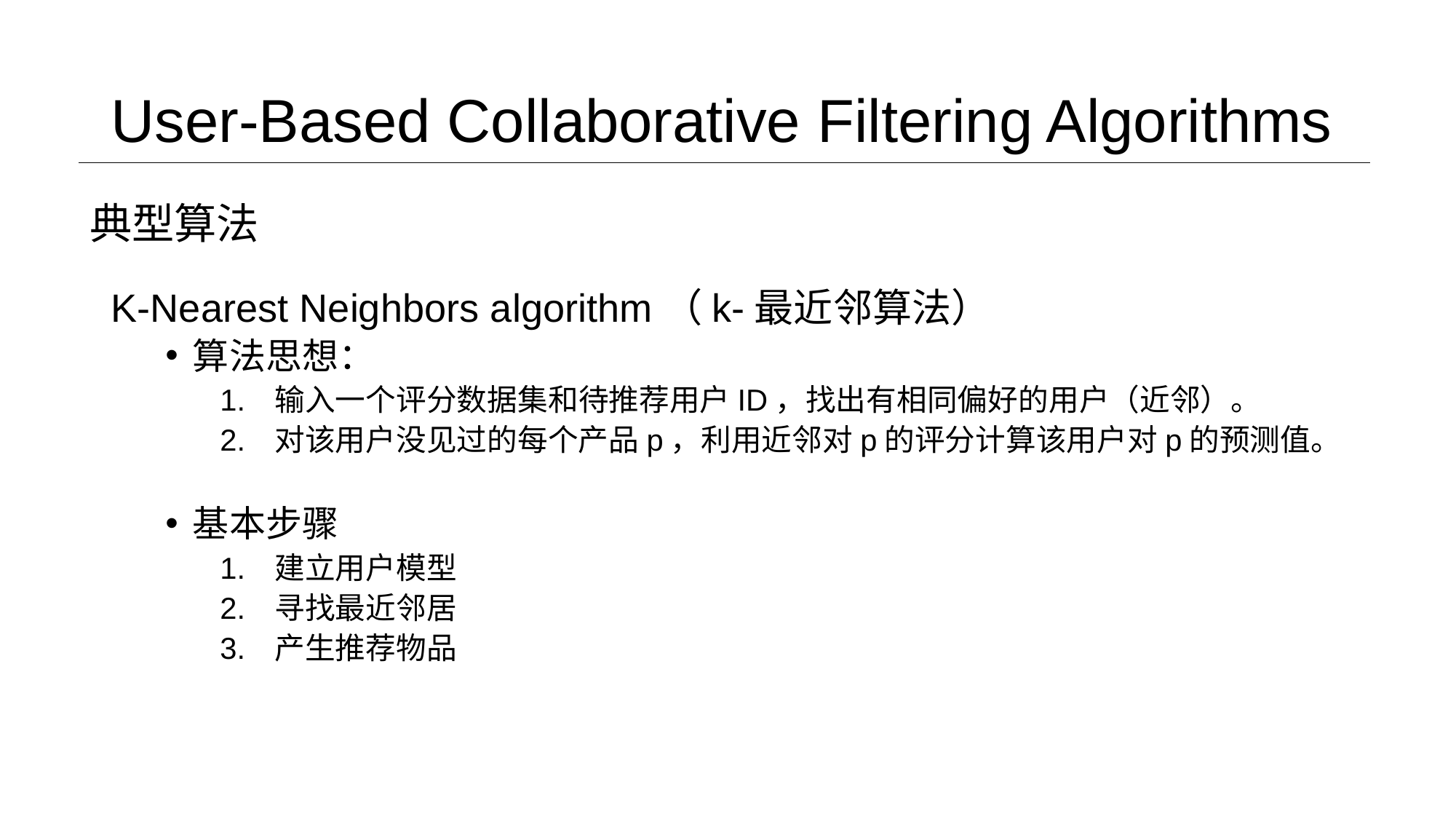

# User-Based Collaborative Filtering Algorithms
典型算法
K-Nearest Neighbors algorithm（k-最近邻算法）
算法思想：
输入一个评分数据集和待推荐用户ID，找出有相同偏好的用户（近邻）。
对该用户没见过的每个产品p，利用近邻对p的评分计算该用户对p的预测值。

基本步骤
建立用户模型
寻找最近邻居
产生推荐物品